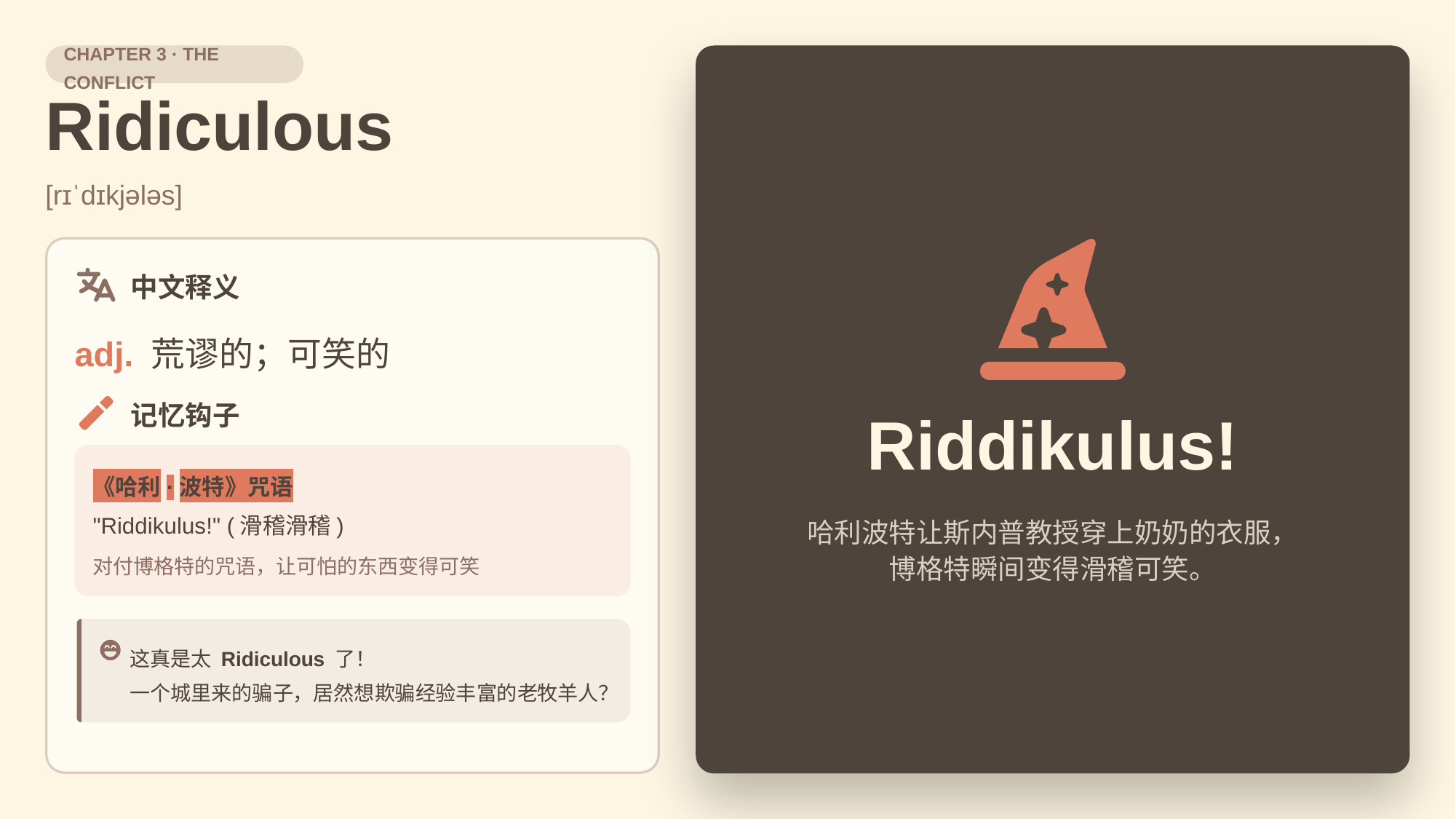

CHAPTER 3 · THE CONFLICT
Ridiculous
[rɪˈdɪkjələs]

中文释义

adj. 荒谬的；可笑的
记忆钩子

Riddikulus!

《哈利·波特》咒语
"Riddikulus!" (滑稽滑稽)
哈利波特让斯内普教授穿上奶奶的衣服，
博格特瞬间变得滑稽可笑。
对付博格特的咒语，让可怕的东西变得可笑

这真是太 Ridiculous 了！
一个城里来的骗子，居然想欺骗经验丰富的老牧羊人？